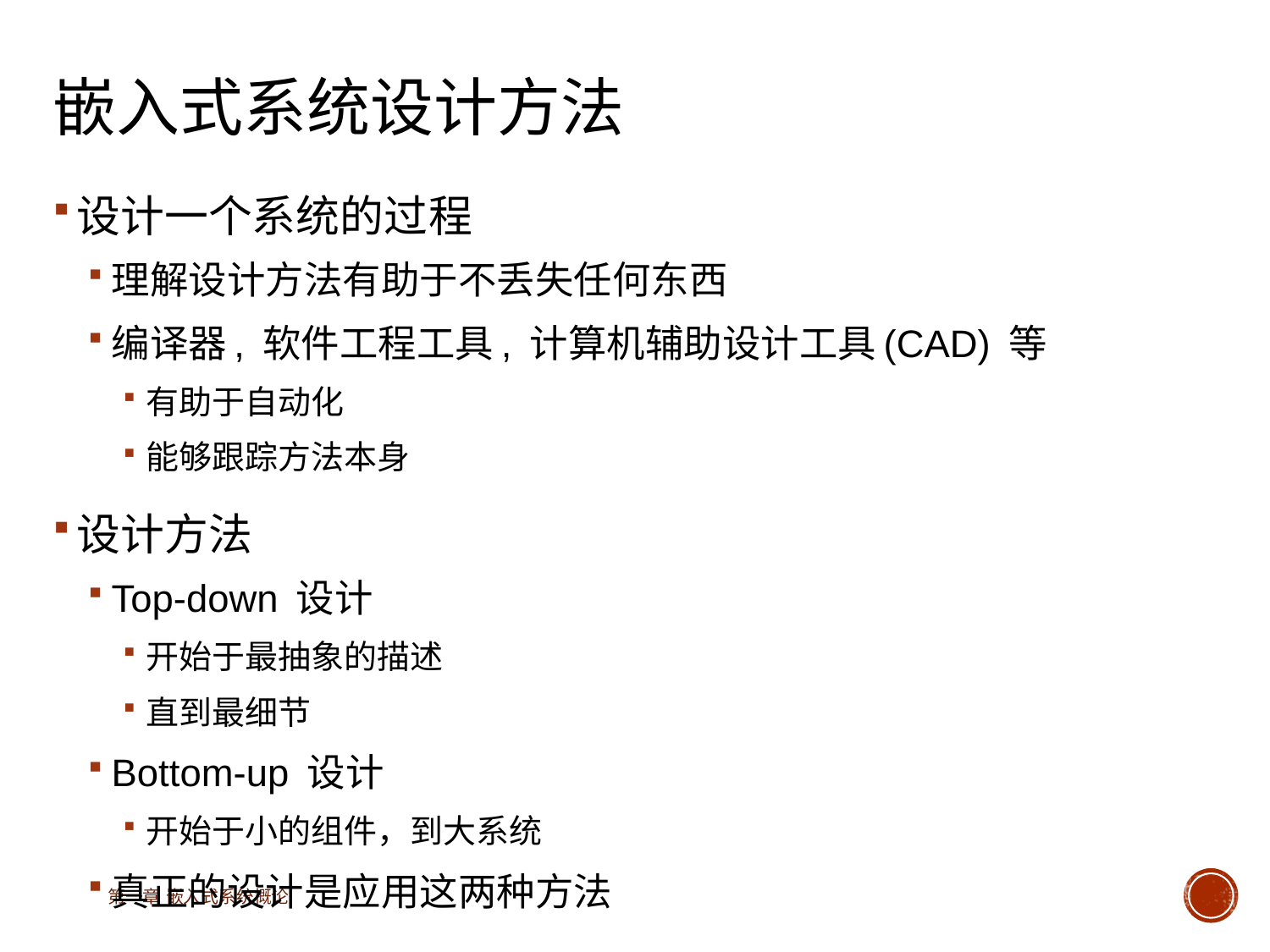

# 嵌入式系统设计方法
设计一个系统的过程
理解设计方法有助于不丢失任何东西
编译器, 软件工程工具, 计算机辅助设计工具(CAD) 等
有助于自动化
能够跟踪方法本身
设计方法
Top-down 设计
开始于最抽象的描述
直到最细节
Bottom-up 设计
开始于小的组件，到大系统
真正的设计是应用这两种方法
第一章 嵌入式系统概论

27